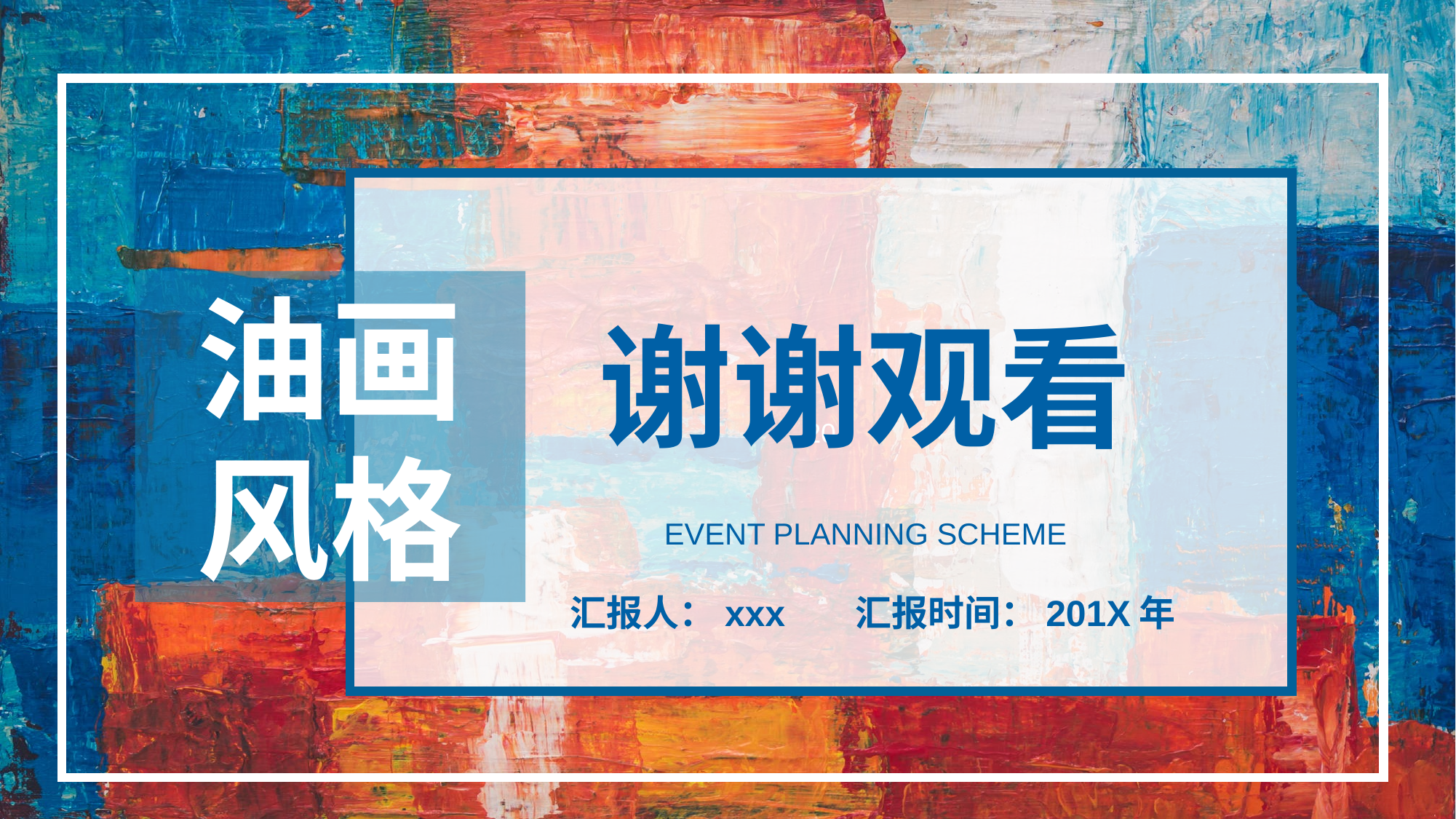

20
油画
风格
谢谢观看
EVENT PLANNING SCHEME
汇报人：xxx      汇报时间：201X年